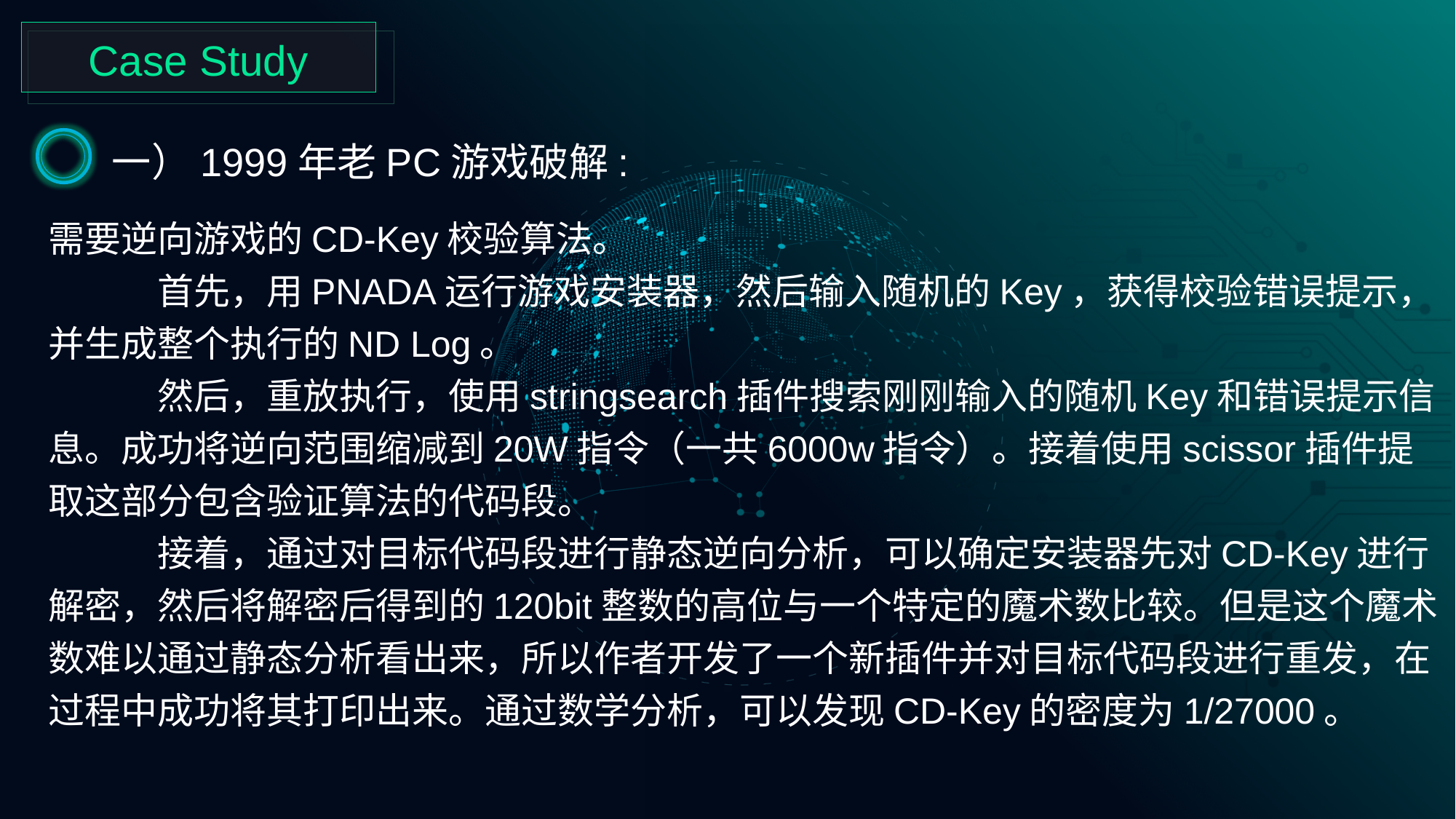

Case Study

一）1999年老PC游戏破解:
需要逆向游戏的CD-Key校验算法。
	首先，用PNADA运行游戏安装器，然后输入随机的Key，获得校验错误提示，并生成整个执行的ND Log。
	然后，重放执行，使用stringsearch插件搜索刚刚输入的随机Key和错误提示信息。成功将逆向范围缩减到20W指令（一共6000w指令）。接着使用scissor插件提取这部分包含验证算法的代码段。
	接着，通过对目标代码段进行静态逆向分析，可以确定安装器先对CD-Key进行解密，然后将解密后得到的120bit整数的高位与一个特定的魔术数比较。但是这个魔术数难以通过静态分析看出来，所以作者开发了一个新插件并对目标代码段进行重发，在过程中成功将其打印出来。通过数学分析，可以发现CD-Key的密度为1/27000。